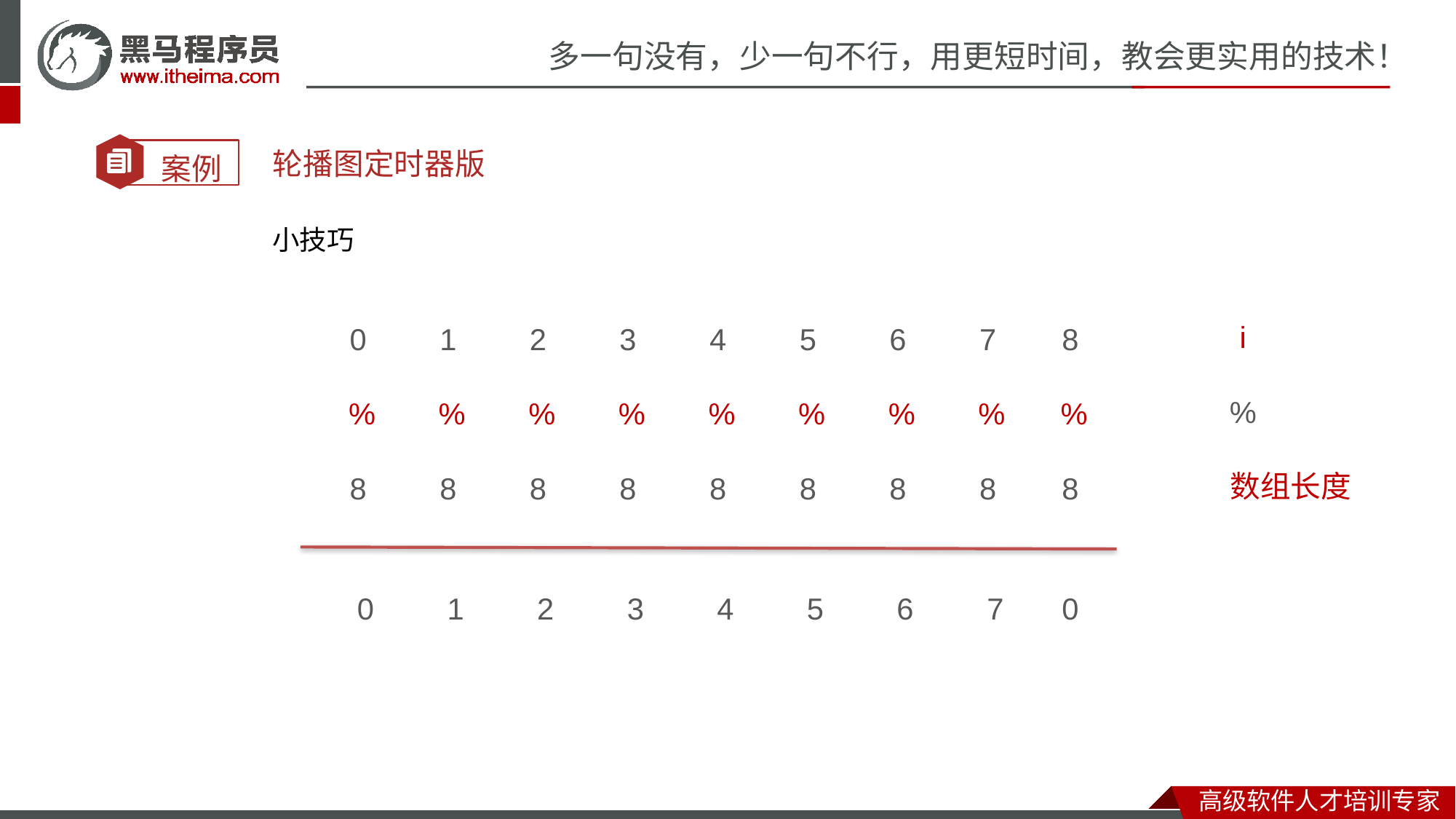

轮播图定时器版
小技巧
i
0
1
2
3
4
5
6
7
8
%
%
%
%
%
%
%
%
%
%
数组长度
8
8
8
8
8
8
8
8
8
0
1
2
3
4
5
6
7
0